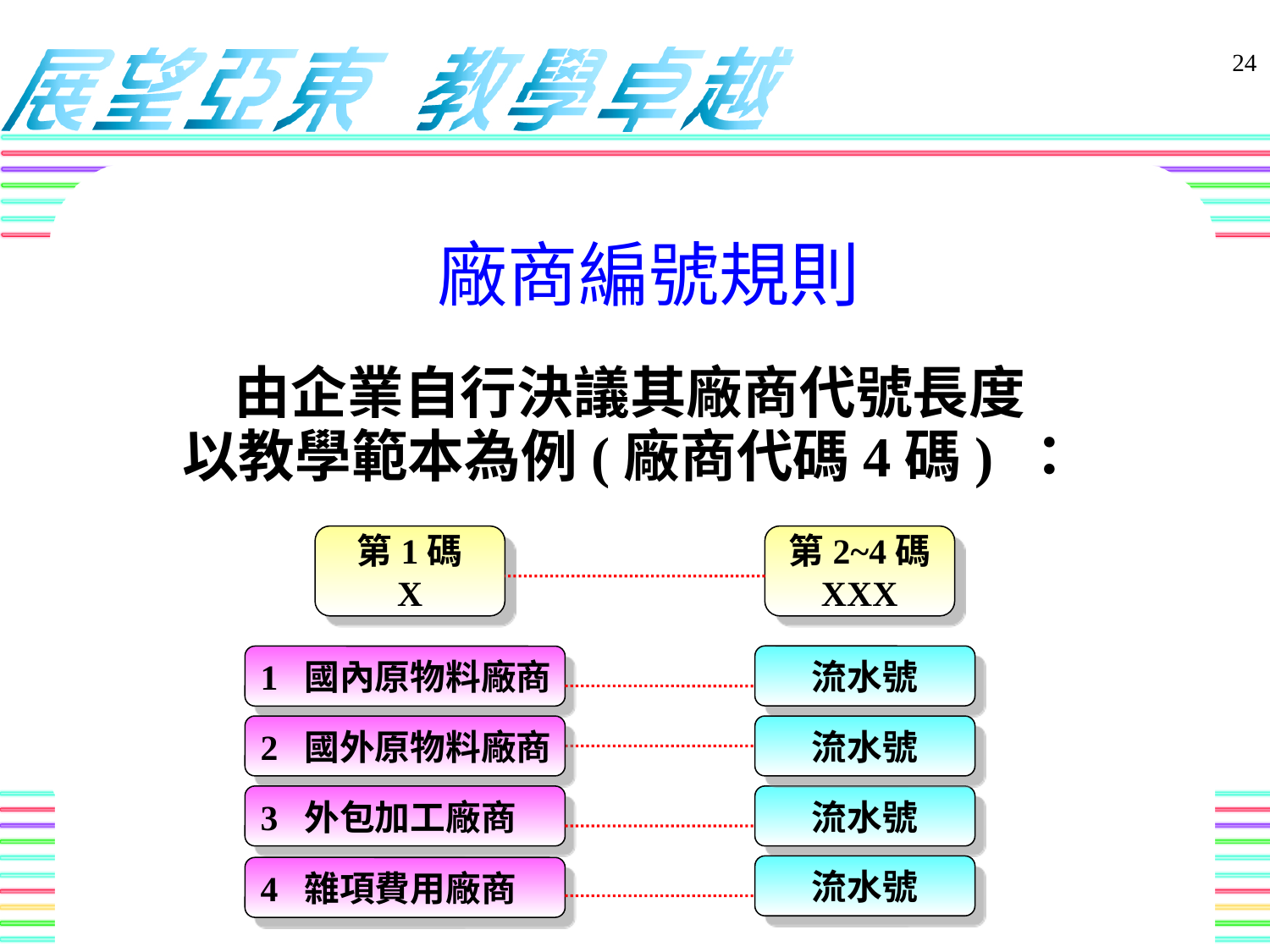

24
廠商編號規則
由企業自行決議其廠商代號長度
以教學範本為例(廠商代碼4碼) ：

第1碼
X
第2~4碼
XXX

流水號
1  國內原物料廠商

2  國外原物料廠商
流水號

3  外包加工廠商
流水號

流水號
4  雜項費用廠商